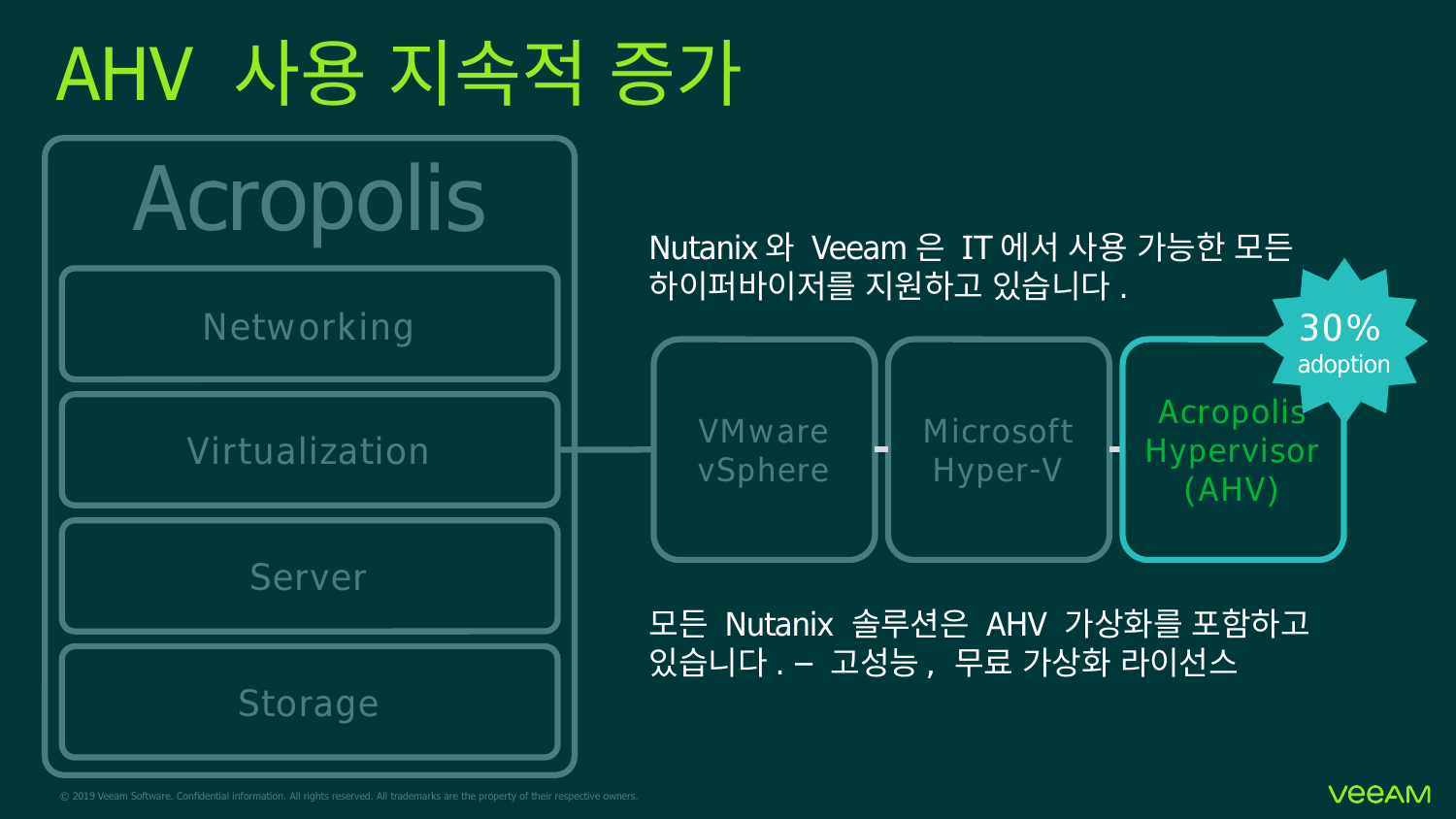

# AHV 사용 지속적 증가

Acropolis
Nutanix와 Veeam은 IT에서 사용 가능한 모든 하이퍼바이저를 지원하고 있습니다.

Networking
30%
adoption

Acropolis
Hypervisor
(AHV)

VMware
vSphere
Microsoft
Hyper-V
Virtualization

Server
모든 Nutanix 솔루션은 AHV 가상화를 포함하고 있습니다. – 고성능, 무료 가상화 라이선스

Storage